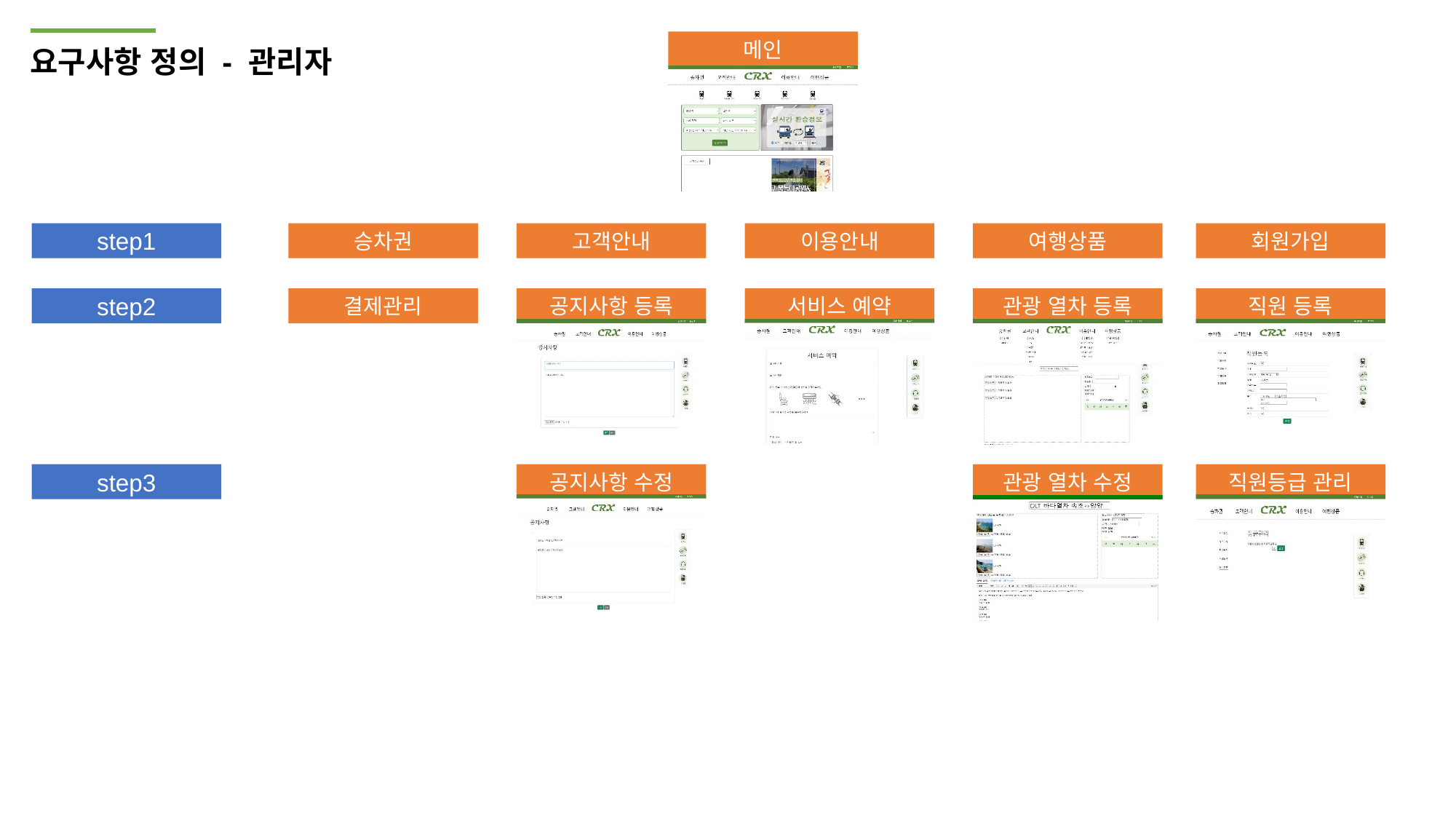

요구사항 정의 - 관리자
메인

step1
승차권
고객안내
이용안내
여행상품
회원가입
서비스 예약
step2
결제관리
공지사항 등록
관광 열차 등록
직원 등록

step3
공지사항 수정
관광 열차 수정
직원등급 관리